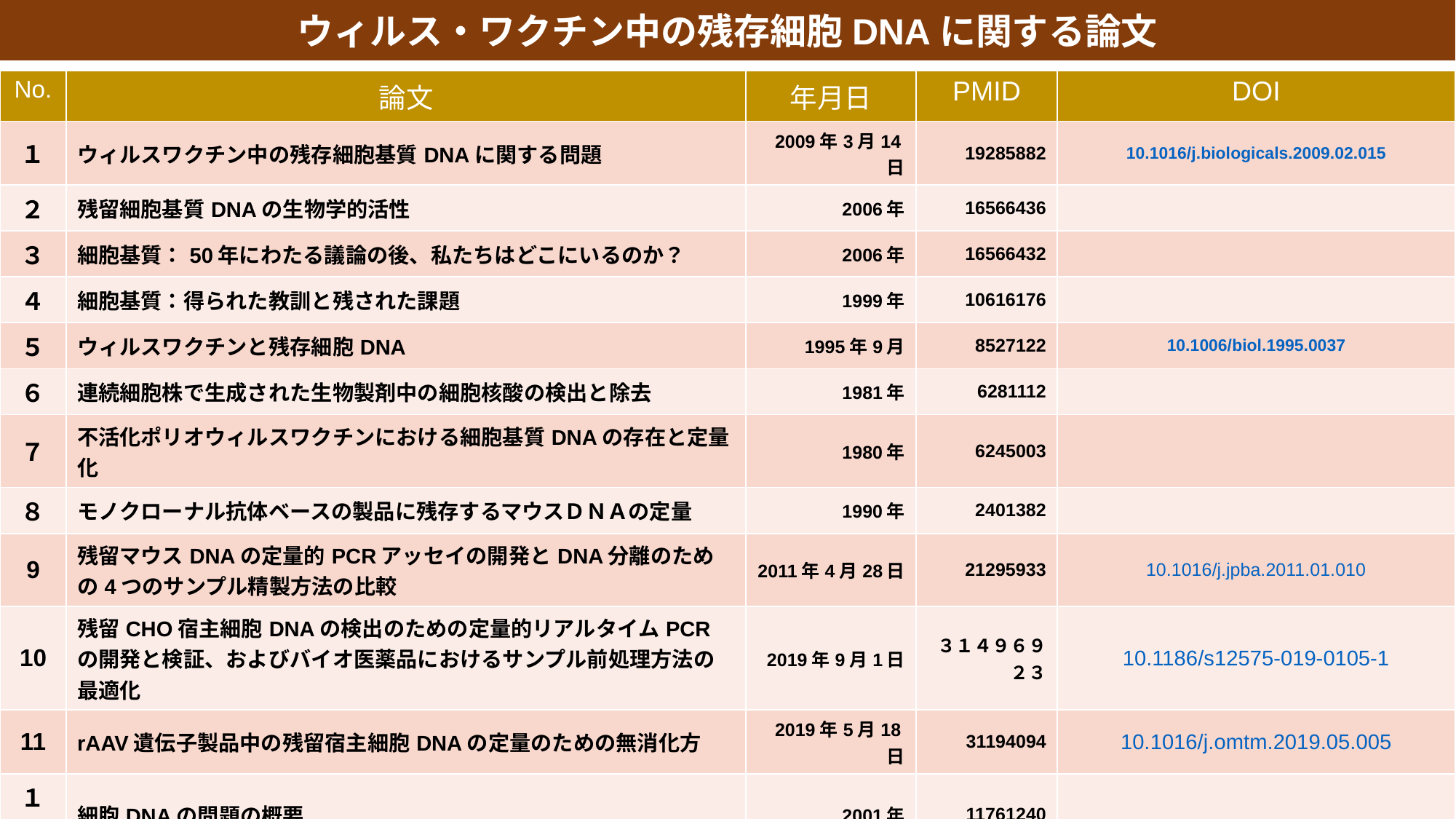

ウィルス・ワクチン中の残存細胞DNAに関する論文
| No. | 論文 | 年月日 | PMID | DOI |
| --- | --- | --- | --- | --- |
| １ | ウィルスワクチン中の残存細胞基質DNAに関する問題 | 2009年3月14日 | 19285882 | 10.1016/j.biologicals.2009.02.015 |
| ２ | 残留細胞基質DNAの生物学的活性 | 2006年 | 16566436 |  |
| ３ | 細胞基質：50年にわたる議論の後、私たちはどこにいるのか？ | 2006年 | 16566432 |  |
| ４ | 細胞基質：得られた教訓と残された課題 | 1999年 | 10616176 |  |
| ５ | ウィルスワクチンと残存細胞DNA | 1995年9月 | 8527122 | 10.1006/biol.1995.0037 |
| ６ | 連続細胞株で生成された生物製剤中の細胞核酸の検出と除去 | 1981年 | 6281112 |  |
| ７ | 不活化ポリオウィルスワクチンにおける細胞基質DNAの存在と定量化 | 1980年 | 6245003 |  |
| ８ | モノクローナル抗体ベースの製品に残存するマウスＤＮＡの定量 | 1990年 | 2401382 |  |
| 9 | 残留マウスDNAの定量的PCRアッセイの開発とDNA分離のための4つのサンプル精製方法の比較 | 2011年4月28日 | 21295933 | 10.1016/j.jpba.2011.01.010 |
| 10 | 残留CHO宿主細胞DNAの検出のための定量的リアルタイムPCRの開発と検証、およびバイオ医薬品におけるサンプル前処理方法の最適化 | 2019年9月1日 | ３１４９６９２３ | 10.1186/s12575-019-0105-1 |
| 11 | rAAV遺伝子製品中の残留宿主細胞DNAの定量のための無消化方 | 2019年5月18日 | 31194094 | 10.1016/j.omtm.2019.05.005 |
| １２ | 細胞DNAの問題の概要 | 2001年 | 11761240 |  |
| 13 | 活性化されたＨ-rasとc-mycの両方を発現するプラスミドDNAの直接接種によってマウスに誘発された腫瘍 | 2010年3月 | ２０３７６２０６ | 10.7150/ijbs.6.151 |
| １４ | T細胞とNK細胞の両方に欠陥のあるマウス系統は、活性化H-Rasとc-Mycの両方を発現するプラスミドDNAによる腫瘍誘発感受性が強化 | 2014年10月 | ２５３０２７１０ | 10.1371/journal.pone.0108926 |